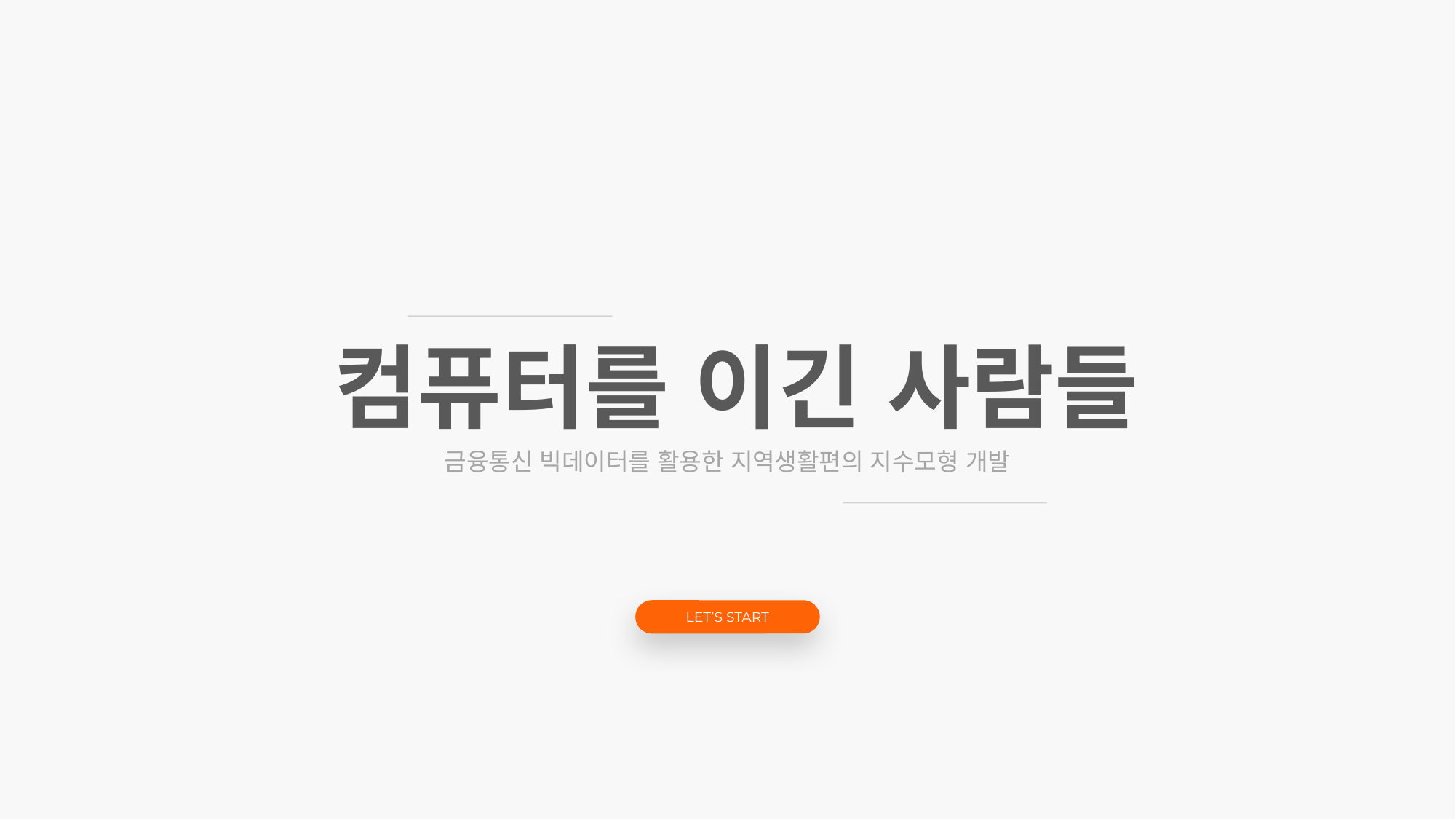

컴퓨터를 이긴 사람들
금융통신 빅데이터를 활용한 지역생활편의 지수모형 개발
LET’S START